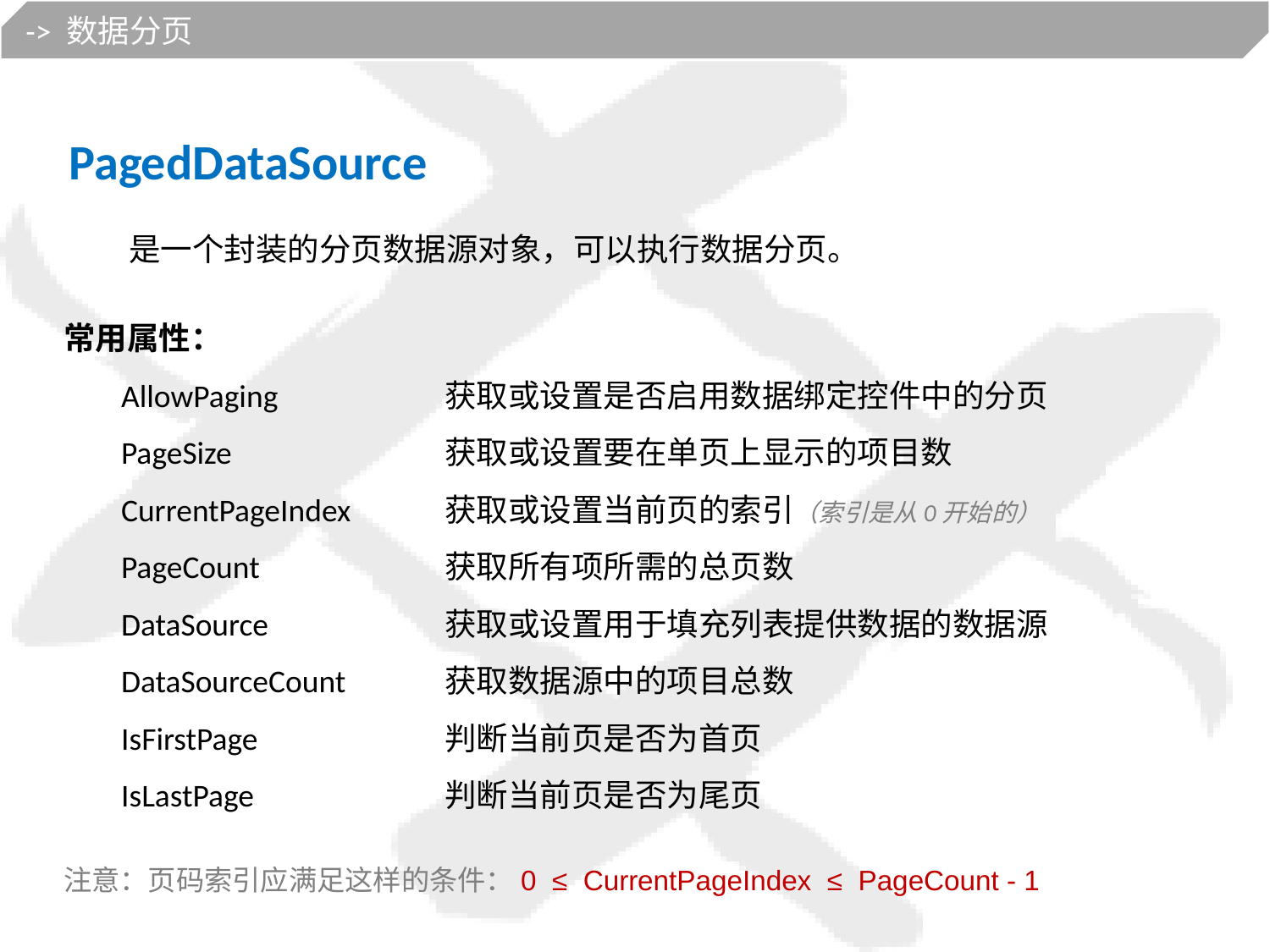

-> 数据分页
PagedDataSource
        是一个封装的分页数据源对象，可以执行数据分页。

常用属性：
        AllowPaging		获取或设置是否启用数据绑定控件中的分页
        PageSize		获取或设置要在单页上显示的项目数
        CurrentPageIndex	获取或设置当前页的索引（索引是从0开始的）
        PageCount		获取所有项所需的总页数
        DataSource		获取或设置用于填充列表提供数据的数据源
        DataSourceCount	获取数据源中的项目总数
        IsFirstPage		判断当前页是否为首页
        IsLastPage		判断当前页是否为尾页

注意：页码索引应满足这样的条件：0  ≤  CurrentPageIndex  ≤  PageCount - 1